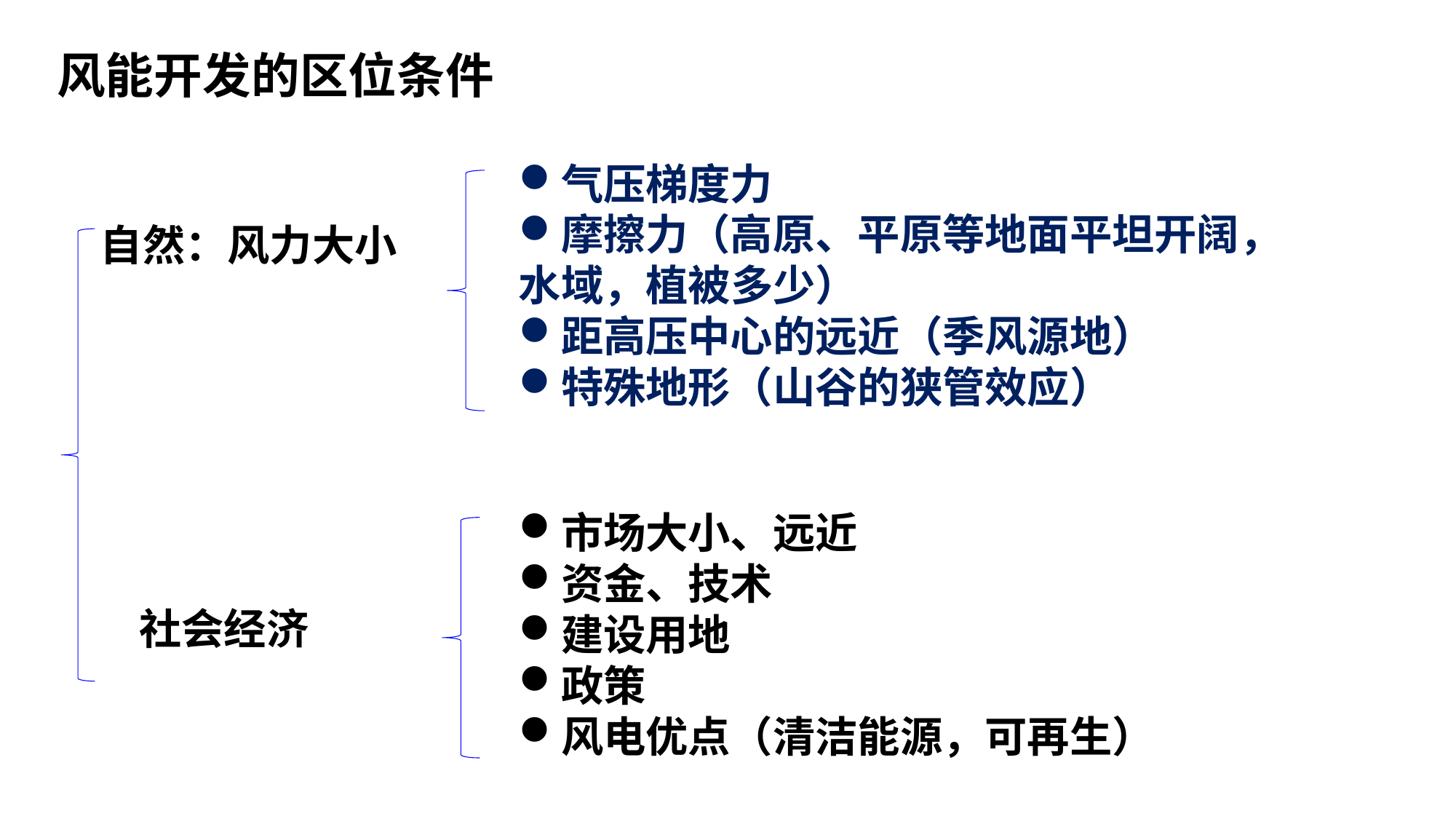

风能开发的区位条件
气压梯度力
摩擦力（高原、平原等地面平坦开阔，水域，植被多少）
距高压中心的远近（季风源地）
特殊地形（山谷的狭管效应）

自然：风力大小

市场大小、远近
资金、技术
建设用地
政策
风电优点（清洁能源，可再生）

社会经济